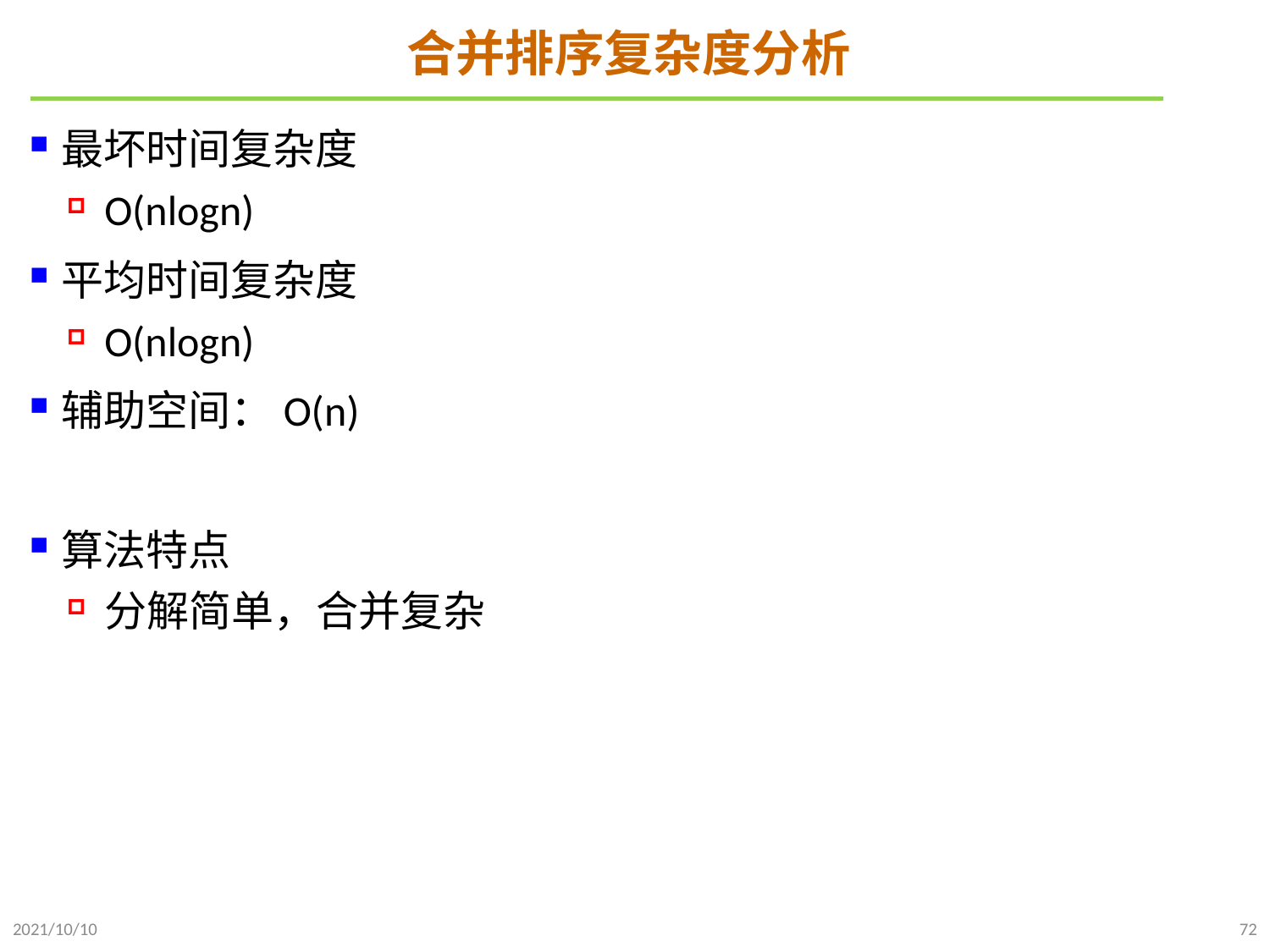

# 合并排序复杂度分析
最坏时间复杂度
O(nlogn)
平均时间复杂度
O(nlogn)
辅助空间：O(n)

算法特点
分解简单，合并复杂

2021/10/10
72